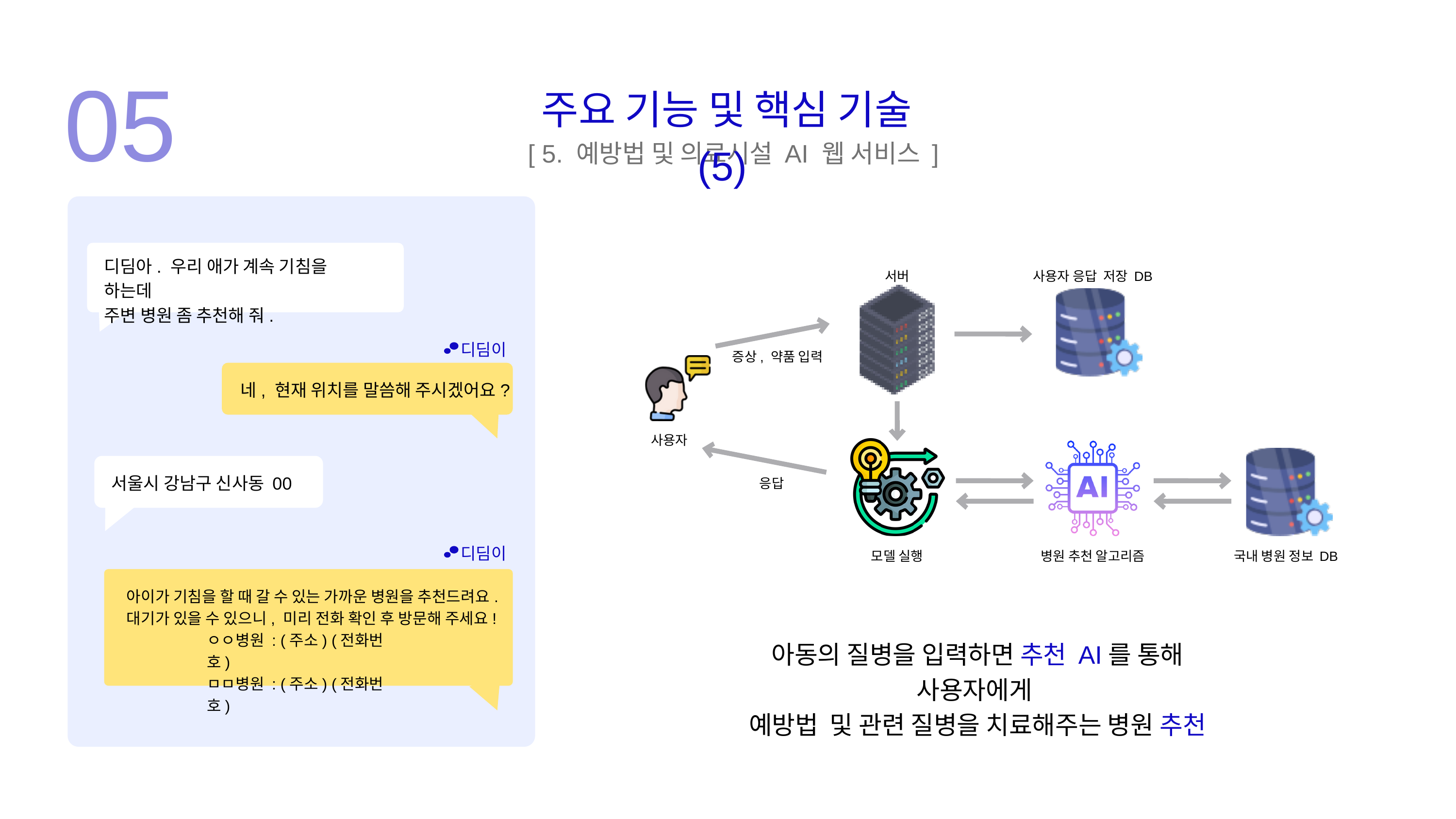

05
 주요 기능 및 핵심 기술(5)
[ 5. 예방법 및 의료시설 AI 웹 서비스 ]

디딤아. 우리 애가 계속 기침을 하는데
주변 병원 좀 추천해 줘.

서버
사용자 응답  저장 DB

증상, 약품 입력

사용자

응답

모델 실행
병원 추천 알고리즘
 국내 병원 정보 DB

디딤이

네, 현재 위치를 말씀해 주시겠어요?

서울시 강남구 신사동 00

디딤이

아이가 기침을 할 때 갈 수 있는 가까운 병원을 추천드려요.
대기가 있을 수 있으니, 미리 전화 확인 후 방문해 주세요!

ㅇㅇ병원 : (주소) (전화번호)
ㅁㅁ병원 : (주소) (전화번호)

아동의 질병을 입력하면 추천 AI를 통해 사용자에게
예방법  및 관련 질병을 치료해주는 병원 추천